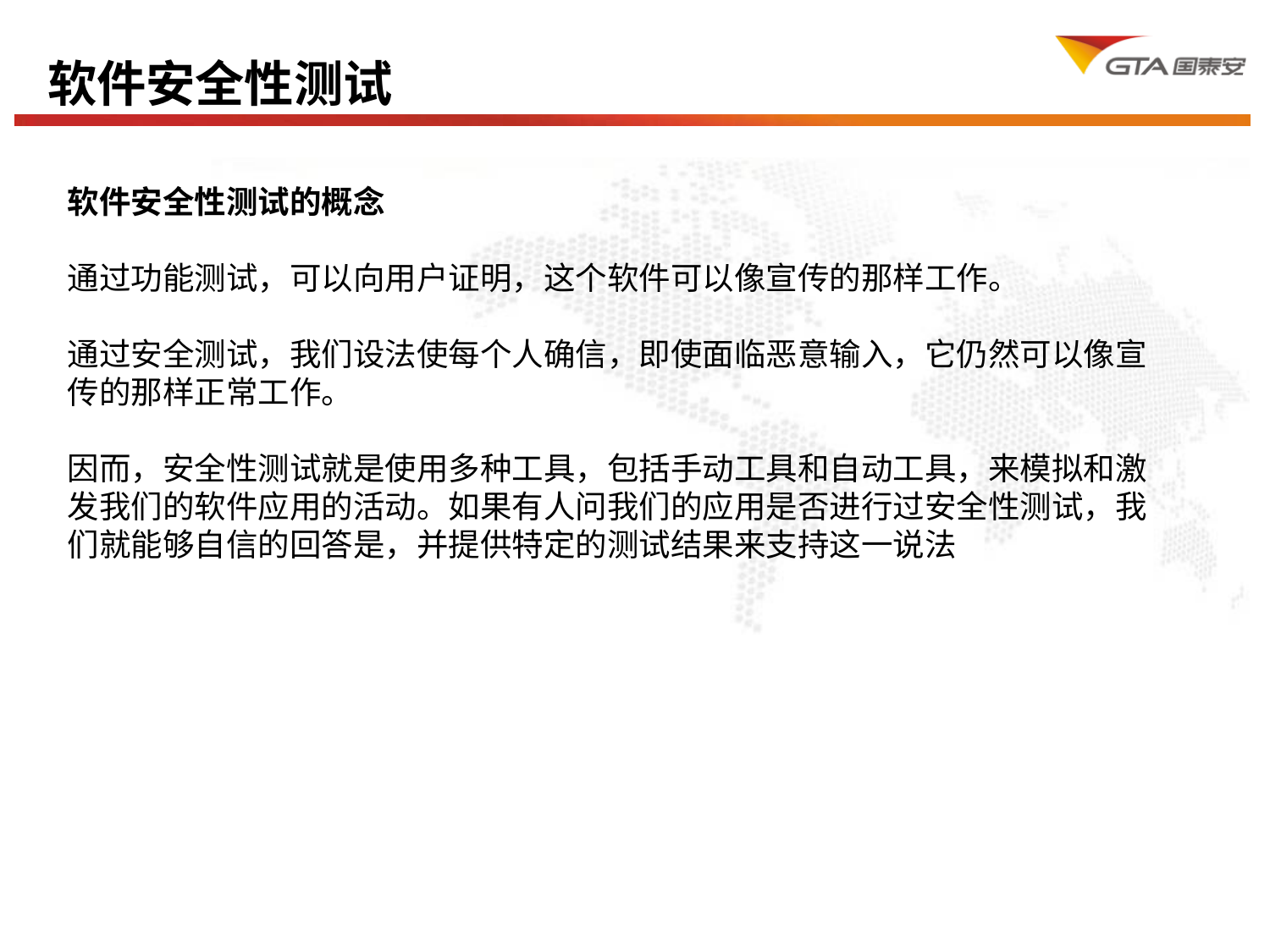

软件安全性测试工作规划和展望
软件安全性测试的概念

通过功能测试，可以向用户证明，这个软件可以像宣传的那样工作。

通过安全测试，我们设法使每个人确信，即使面临恶意输入，它仍然可以像宣传的那样正常工作。

因而，安全性测试就是使用多种工具，包括手动工具和自动工具，来模拟和激发我们的软件应用的活动。如果有人问我们的应用是否进行过安全性测试，我们就能够自信的回答是，并提供特定的测试结果来支持这一说法